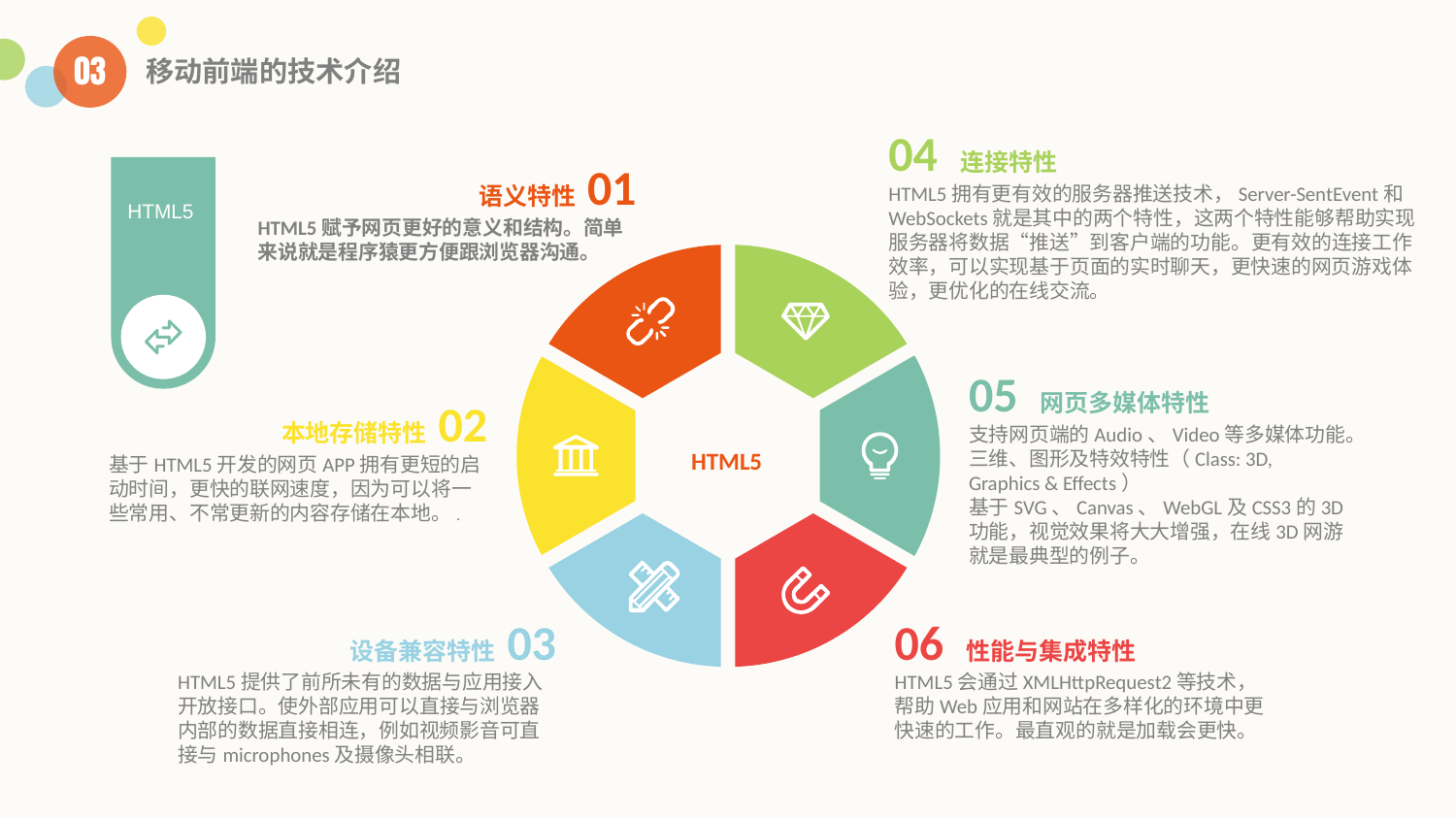

03
移动前端的技术介绍

04 连接特性
HTML5拥有更有效的服务器推送技术，Server-SentEvent和WebSockets就是其中的两个特性，这两个特性能够帮助实现服务器将数据“推送”到客户端的功能。更有效的连接工作效率，可以实现基于页面的实时聊天，更快速的网页游戏体验，更优化的在线交流。

语义特性 01
HTML5赋予网页更好的意义和结构。简单来说就是程序猿更方便跟浏览器沟通。
HTML5

05 网页多媒体特性
支持网页端的Audio、Video等多媒体功能。
三维、图形及特效特性（Class: 3D, Graphics & Effects）
基于SVG、Canvas、WebGL及CSS3的3D功能，视觉效果将大大增强，在线3D网游就是最典型的例子。
本地存储特性 02
基于HTML5开发的网页APP拥有更短的启动时间，更快的联网速度，因为可以将一些常用、不常更新的内容存储在本地。.

HTML5

设备兼容特性 03
HTML5提供了前所未有的数据与应用接入开放接口。使外部应用可以直接与浏览器内部的数据直接相连，例如视频影音可直接与microphones及摄像头相联。
06 性能与集成特性
HTML5会通过XMLHttpRequest2等技术，帮助Web应用和网站在多样化的环境中更快速的工作。最直观的就是加载会更快。